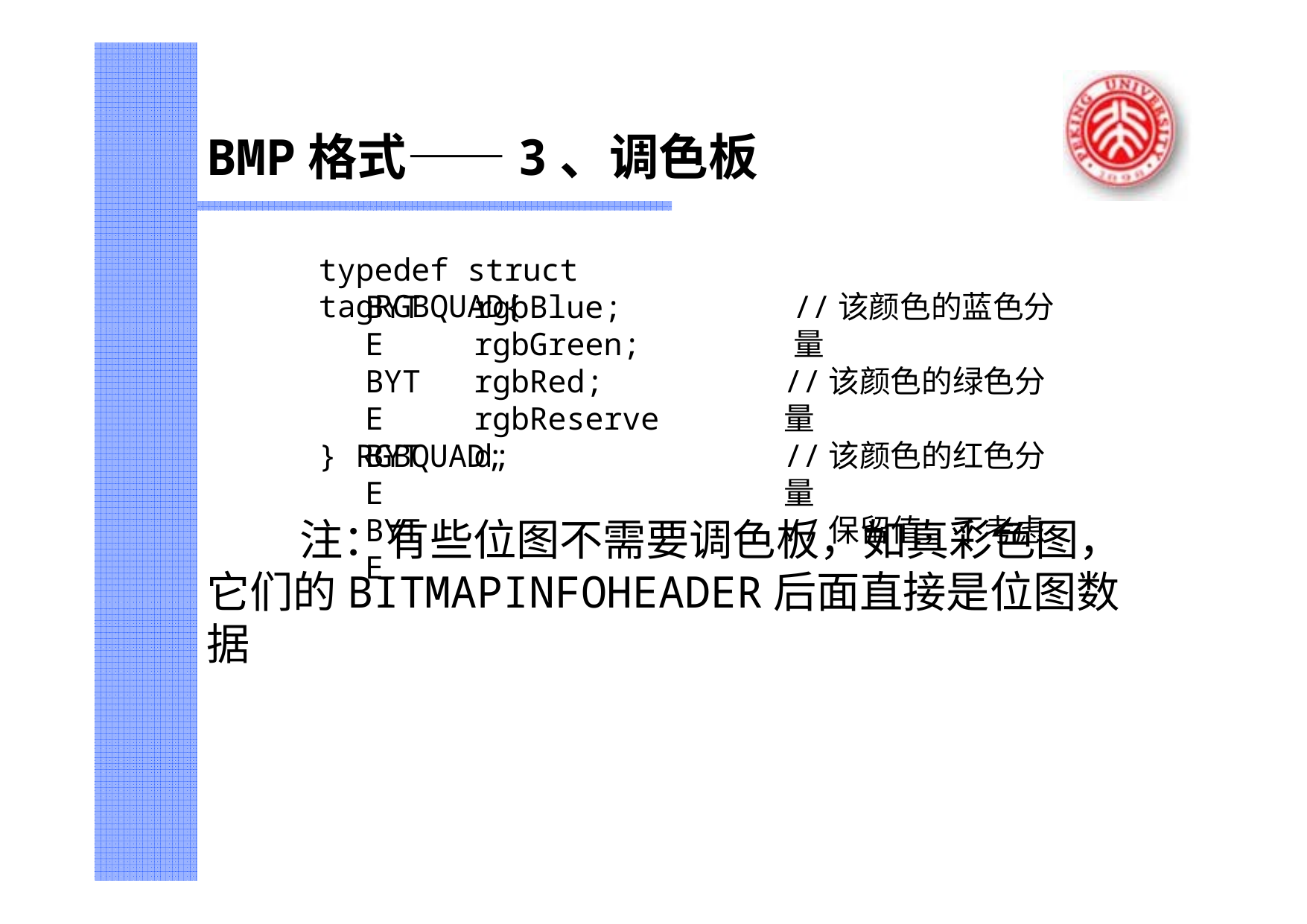

# BMP格式——3、调色板
typedef struct tagRGBQUAD{
BYTE BYTE BYTE BYTE
rgbBlue; rgbGreen; rgbRed; rgbReserved;
//该颜色的蓝色分量
//该颜色的绿色分量
//该颜色的红色分量
//保留值，不考虑
} RGBQUAD;

注：有些位图不需要调色板，如真彩色图， 它们的BITMAPINFOHEADER后面直接是位图数据